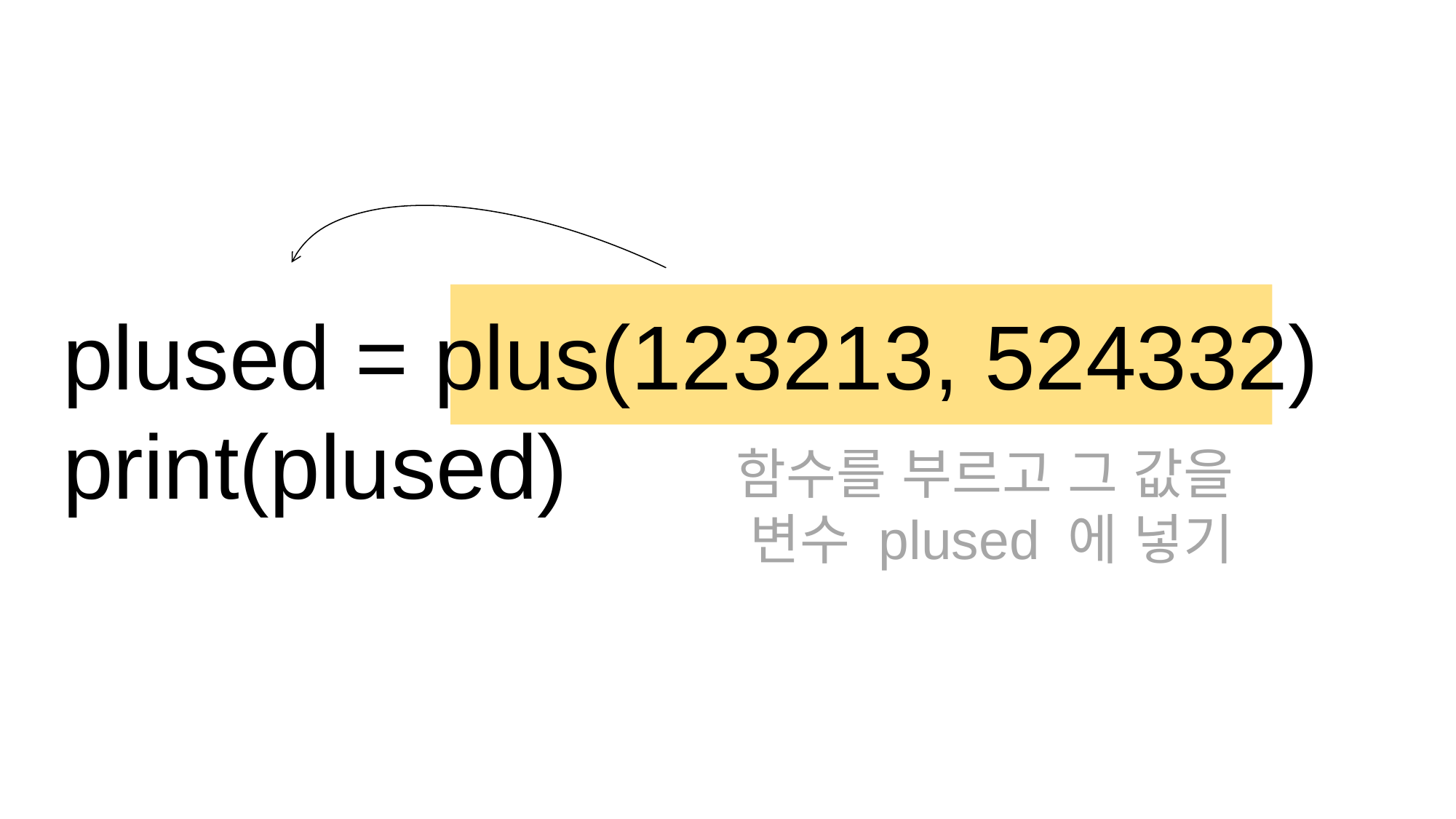

plused = plus(123213, 524332)
print(plused)
함수를 부르고 그 값을
변수 plused 에 넣기